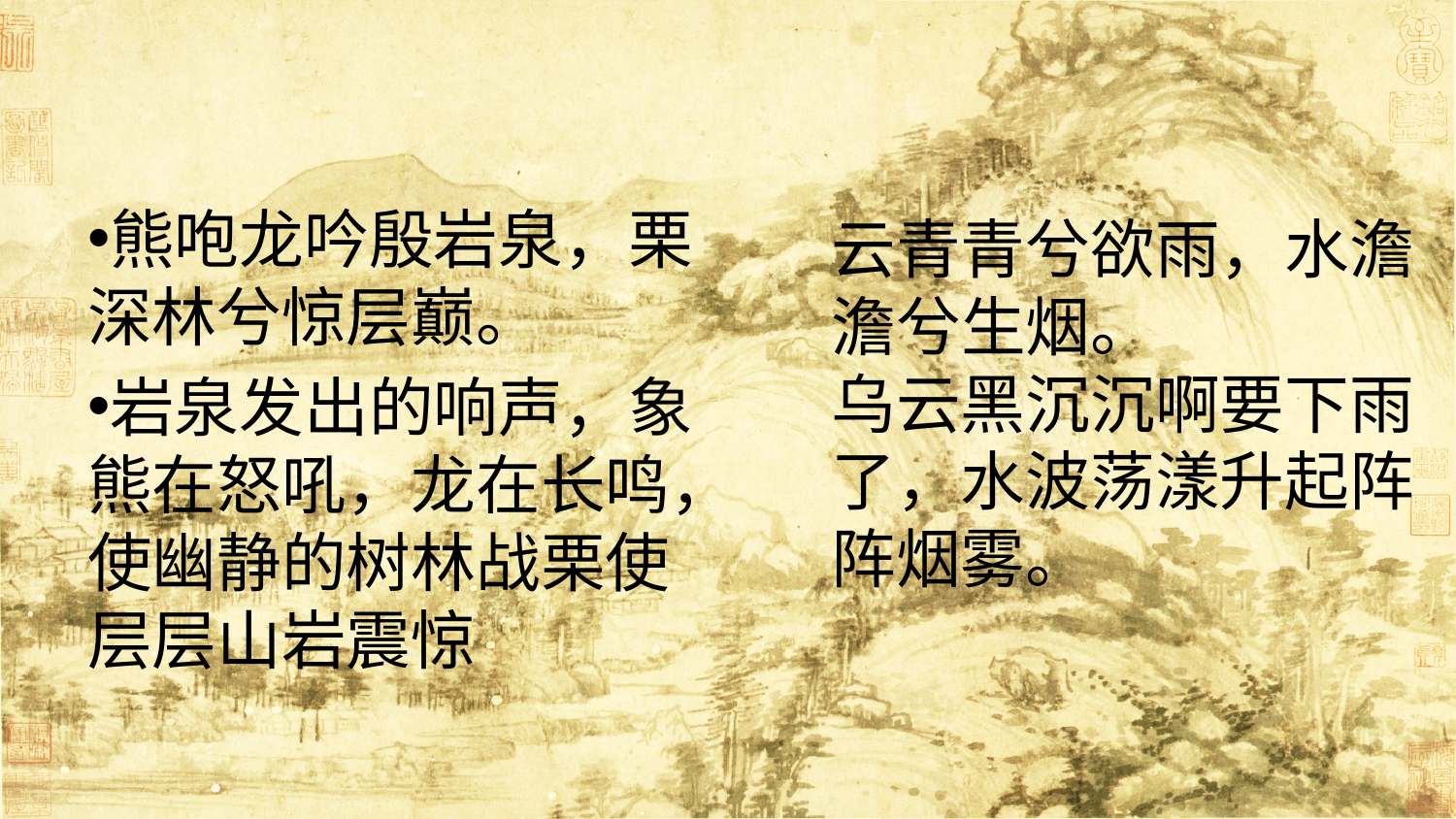

#
熊咆龙吟殷岩泉，栗深林兮惊层巅。
岩泉发出的响声，象熊在怒吼，龙在长鸣，使幽静的树林战栗使层层山岩震惊
云青青兮欲雨，水澹澹兮生烟。
乌云黑沉沉啊要下雨了，水波荡漾升起阵阵烟雾。